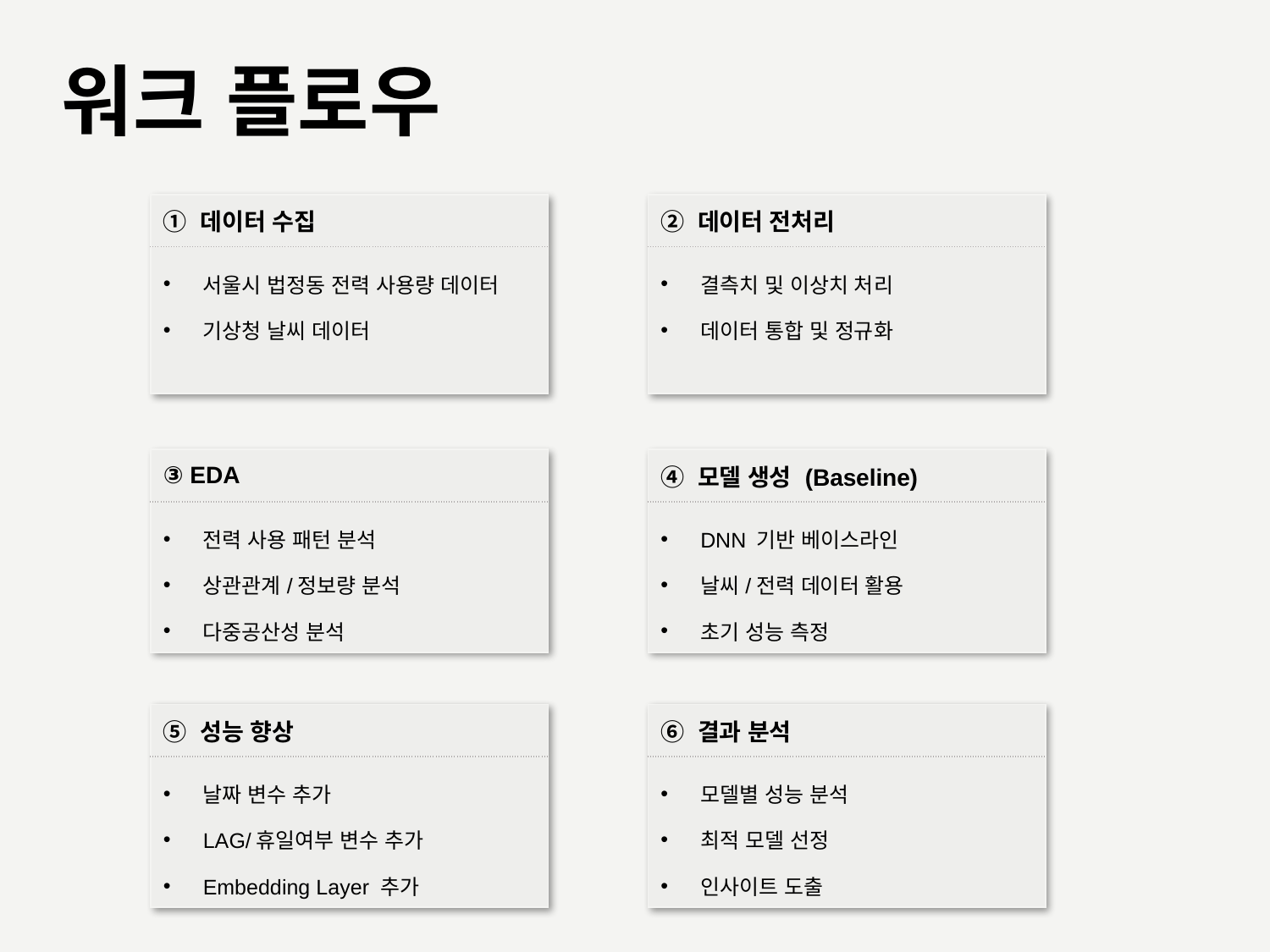

워크 플로우
| ① 데이터 수집 |
| --- |
| 서울시 법정동 전력 사용량 데이터 기상청 날씨 데이터 |
| ② 데이터 전처리 |
| --- |
| 결측치 및 이상치 처리 데이터 통합 및 정규화 |
| ③ EDA |
| --- |
| 전력 사용 패턴 분석 상관관계/정보량 분석 다중공산성 분석 |
| ④ 모델 생성 (Baseline) |
| --- |
| DNN 기반 베이스라인 날씨/전력 데이터 활용 초기 성능 측정 |
| ⑤ 성능 향상 |
| --- |
| 날짜 변수 추가 LAG/휴일여부 변수 추가 Embedding Layer 추가 |
| ⑥ 결과 분석 |
| --- |
| 모델별 성능 분석 최적 모델 선정 인사이트 도출 |